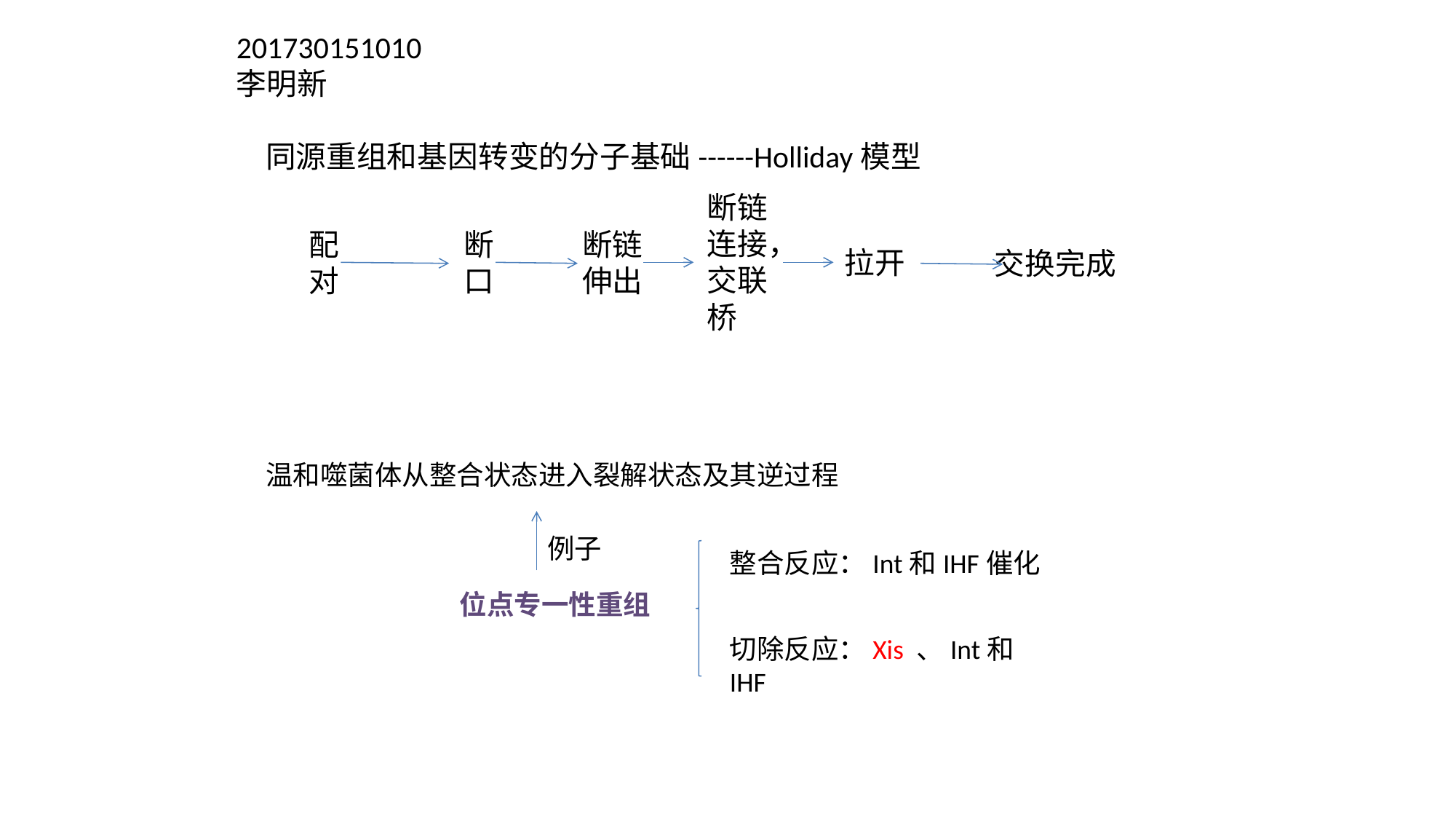

201730151010
李明新
同源重组和基因转变的分子基础------Holliday模型
断链连接，交联桥
配对
断口
断链伸出
拉开
交换完成
温和噬菌体从整合状态进入裂解状态及其逆过程
例子

整合反应：Int和IHF催化
位点专一性重组
切除反应：Xis 、Int和IHF